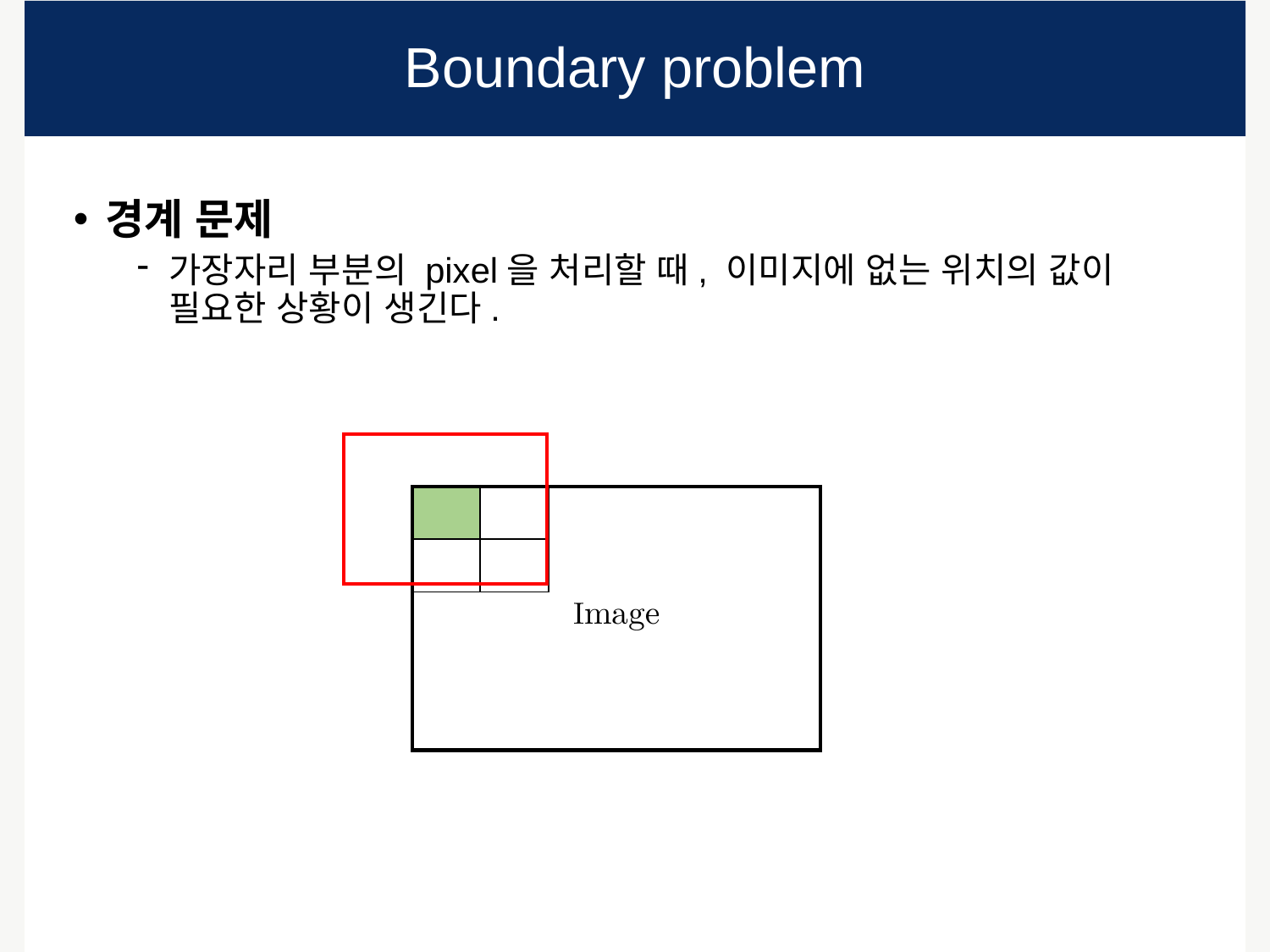

# Boundary problem
경계 문제
가장자리 부분의 pixel을 처리할 때, 이미지에 없는 위치의 값이 필요한 상황이 생긴다.
|  |  |  |  |  |  |  |  |
| --- | --- | --- | --- | --- | --- | --- | --- |
|  |  |  |  |  |  |  |  |
|  |  |  |  |  |  |  |  |
|  |  |  |  |  |  |  |  |
|  |  |  |  |  |  |  |  |
|  |  |  |  |  |  |  |  |
|  |  |  |  |  |  |  |  |

Image